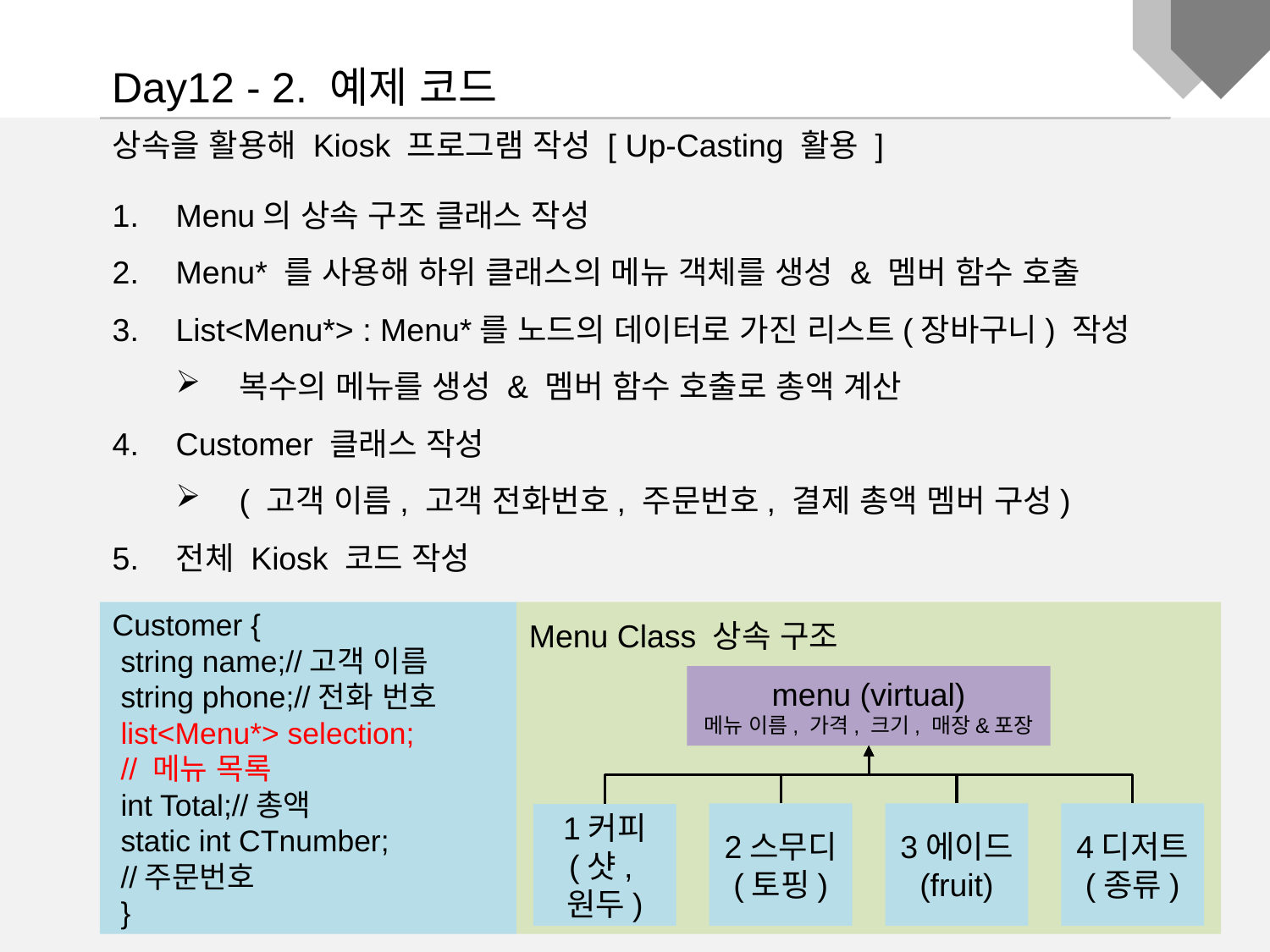

Day12 - 2. 예제 코드
상속을 활용해 Kiosk 프로그램 작성 [ Up-Casting 활용 ]
Menu의 상속 구조 클래스 작성
Menu* 를 사용해 하위 클래스의 메뉴 객체를 생성 & 멤버 함수 호출
List<Menu*> : Menu*를 노드의 데이터로 가진 리스트(장바구니) 작성
복수의 메뉴를 생성 & 멤버 함수 호출로 총액 계산
Customer 클래스 작성
( 고객 이름, 고객 전화번호, 주문번호, 결제 총액 멤버 구성)
전체 Kiosk 코드 작성
Menu Class 상속 구조

Customer {
 string name;//고객 이름
 string phone;//전화 번호
 list<Menu*> selection;
 // 메뉴 목록
 int Total;//총액
 static int CTnumber;
 //주문번호
 }
menu (virtual)
메뉴 이름, 가격, 크기, 매장&포장
2스무디
(토핑)
3에이드
(fruit)
4디저트
(종류)
1커피
(샷,원두)